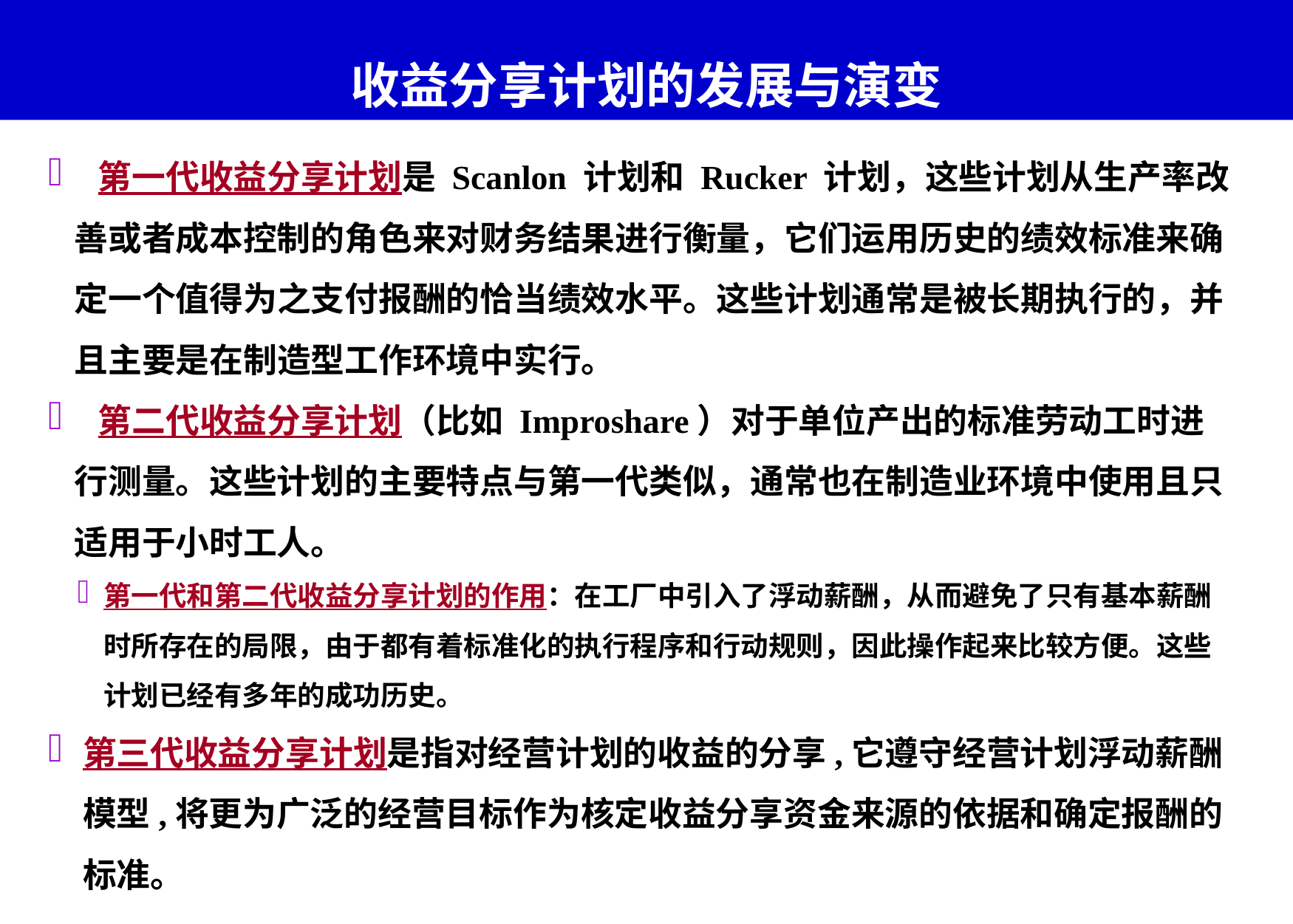

# 收益分享计划的发展与演变
  第一代收益分享计划是 Scanlon 计划和 Rucker 计划，这些计划从生产率改善或者成本控制的角色来对财务结果进行衡量，它们运用历史的绩效标准来确定一个值得为之支付报酬的恰当绩效水平。这些计划通常是被长期执行的，并且主要是在制造型工作环境中实行。
  第二代收益分享计划（比如 Improshare）对于单位产出的标准劳动工时进行测量。这些计划的主要特点与第一代类似，通常也在制造业环境中使用且只适用于小时工人。
第一代和第二代收益分享计划的作用：在工厂中引入了浮动薪酬，从而避免了只有基本薪酬时所存在的局限，由于都有着标准化的执行程序和行动规则，因此操作起来比较方便。这些计划已经有多年的成功历史。
第三代收益分享计划是指对经营计划的收益的分享,它遵守经营计划浮动薪酬模型,将更为广泛的经营目标作为核定收益分享资金来源的依据和确定报酬的标准。